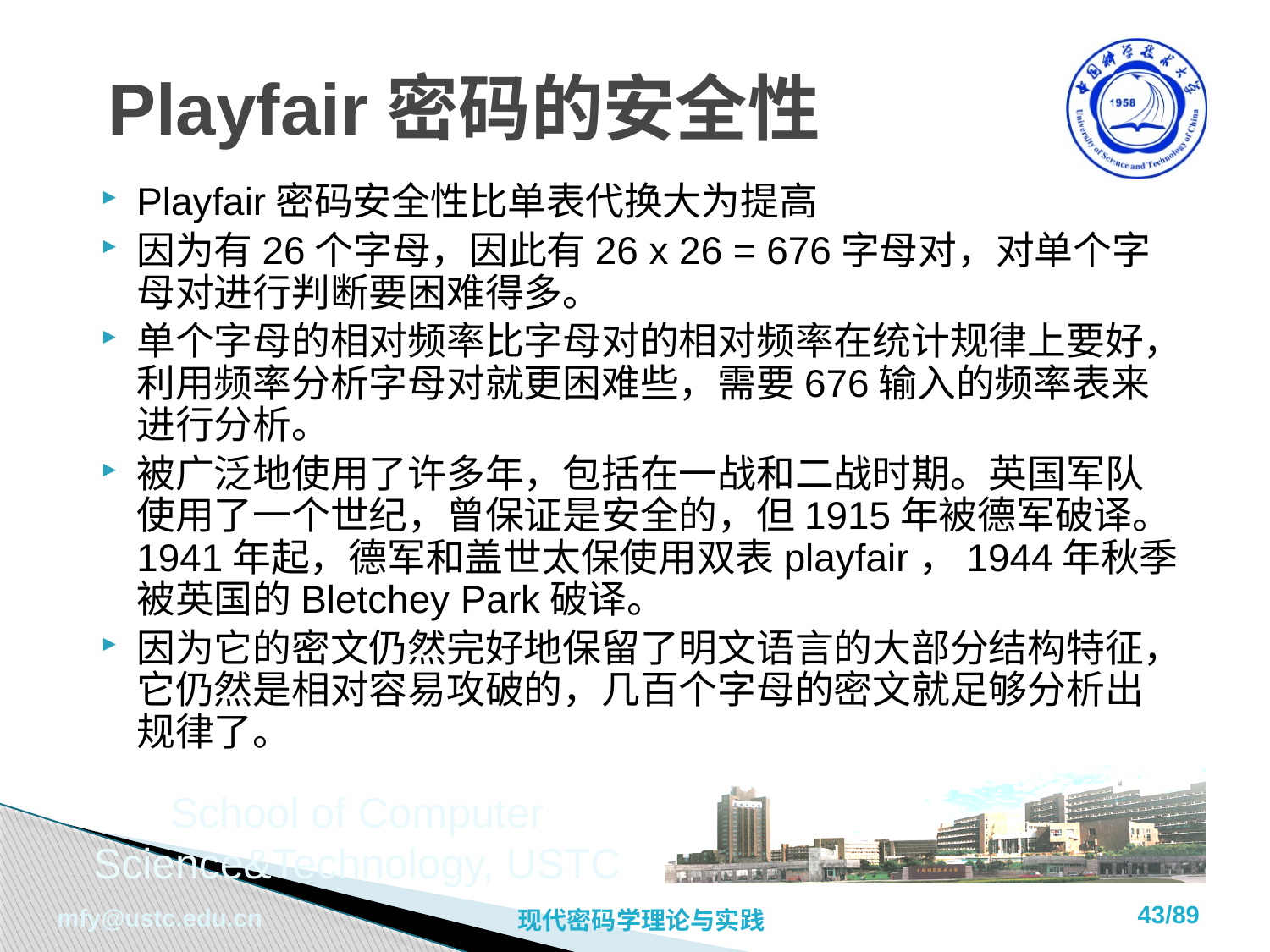

# Playfair密码的安全性
Playfair密码安全性比单表代换大为提高
因为有26个字母，因此有26 x 26 = 676字母对，对单个字母对进行判断要困难得多。
单个字母的相对频率比字母对的相对频率在统计规律上要好，利用频率分析字母对就更困难些，需要676输入的频率表来进行分析。
被广泛地使用了许多年，包括在一战和二战时期。英国军队使用了一个世纪，曾保证是安全的，但1915年被德军破译。1941年起，德军和盖世太保使用双表playfair，1944年秋季被英国的Bletchey Park破译。
因为它的密文仍然完好地保留了明文语言的大部分结构特征，它仍然是相对容易攻破的，几百个字母的密文就足够分析出规律了。